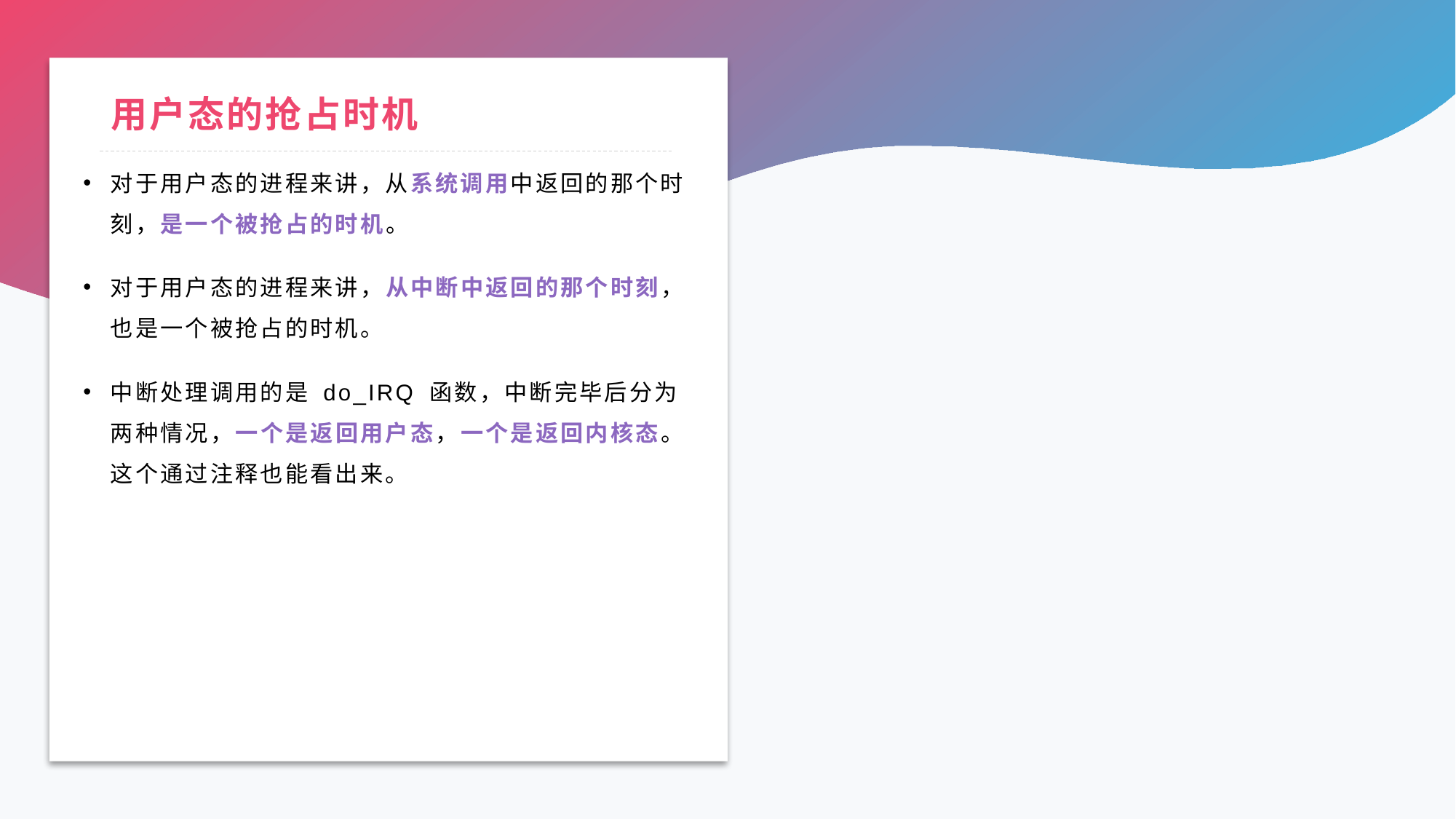

# 用户态的抢占时机
对于用户态的进程来讲，从系统调用中返回的那个时刻，是一个被抢占的时机。
对于用户态的进程来讲，从中断中返回的那个时刻，也是一个被抢占的时机。
中断处理调用的是 do_IRQ 函数，中断完毕后分为两种情况，一个是返回用户态，一个是返回内核态。这个通过注释也能看出来。